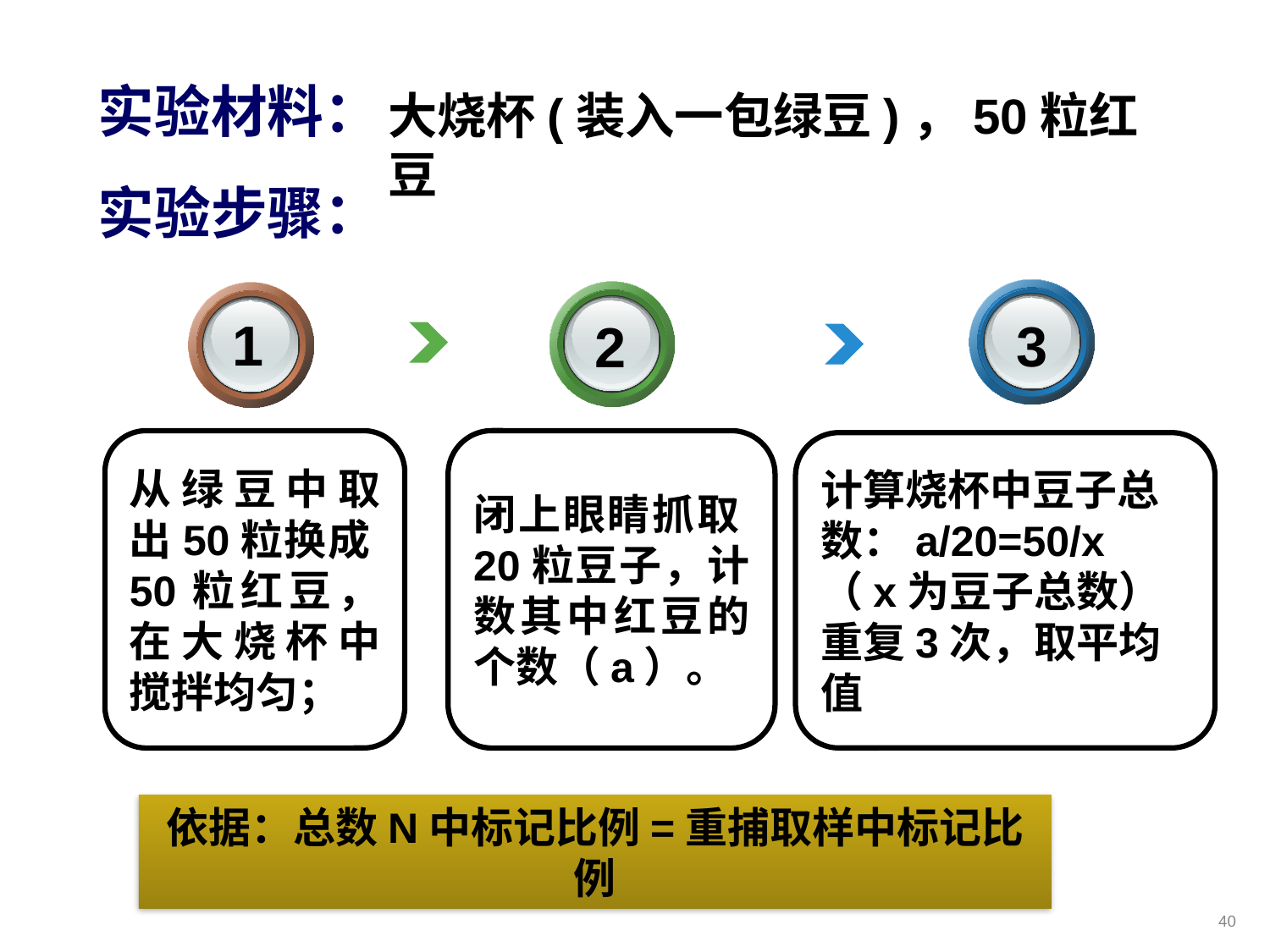

模拟实验：估计绿豆的数目
实验材料：
大烧杯(装入一包绿豆)，50粒红豆
实验步骤：

3

2

1

从绿豆中取出50粒换成50粒红豆，在大烧杯中搅拌均匀；
闭上眼睛抓取20粒豆子，计数其中红豆的个数（a）。
计算烧杯中豆子总数：a/20=50/x
（x为豆子总数）
重复3次，取平均值
依据：总数N中标记比例=重捕取样中标记比例